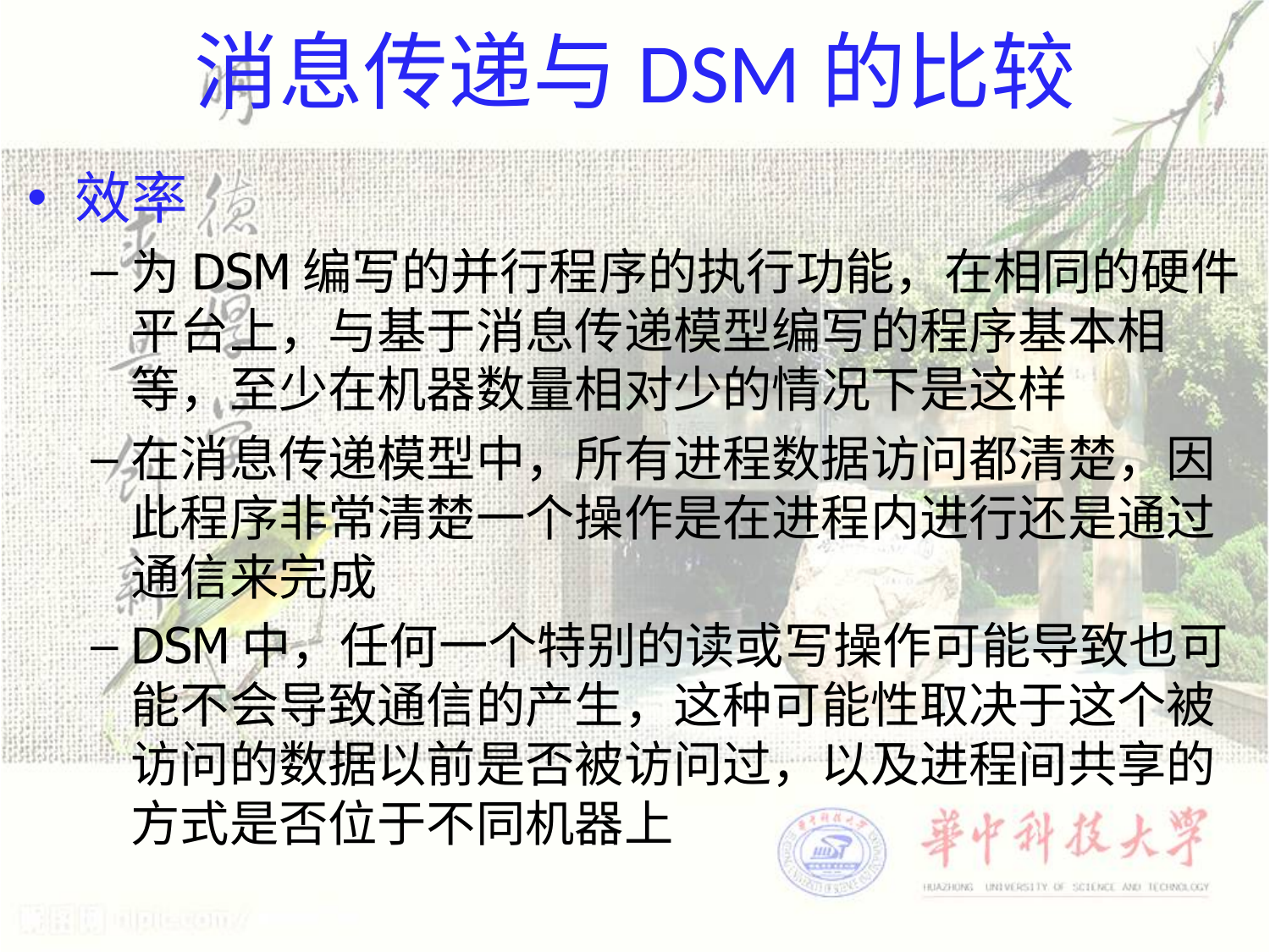

消息传递与DSM的比较
效率
为DSM编写的并行程序的执行功能，在相同的硬件平台上，与基于消息传递模型编写的程序基本相等，至少在机器数量相对少的情况下是这样
在消息传递模型中，所有进程数据访问都清楚，因此程序非常清楚一个操作是在进程内进行还是通过通信来完成
DSM中，任何一个特别的读或写操作可能导致也可能不会导致通信的产生，这种可能性取决于这个被访问的数据以前是否被访问过，以及进程间共享的方式是否位于不同机器上